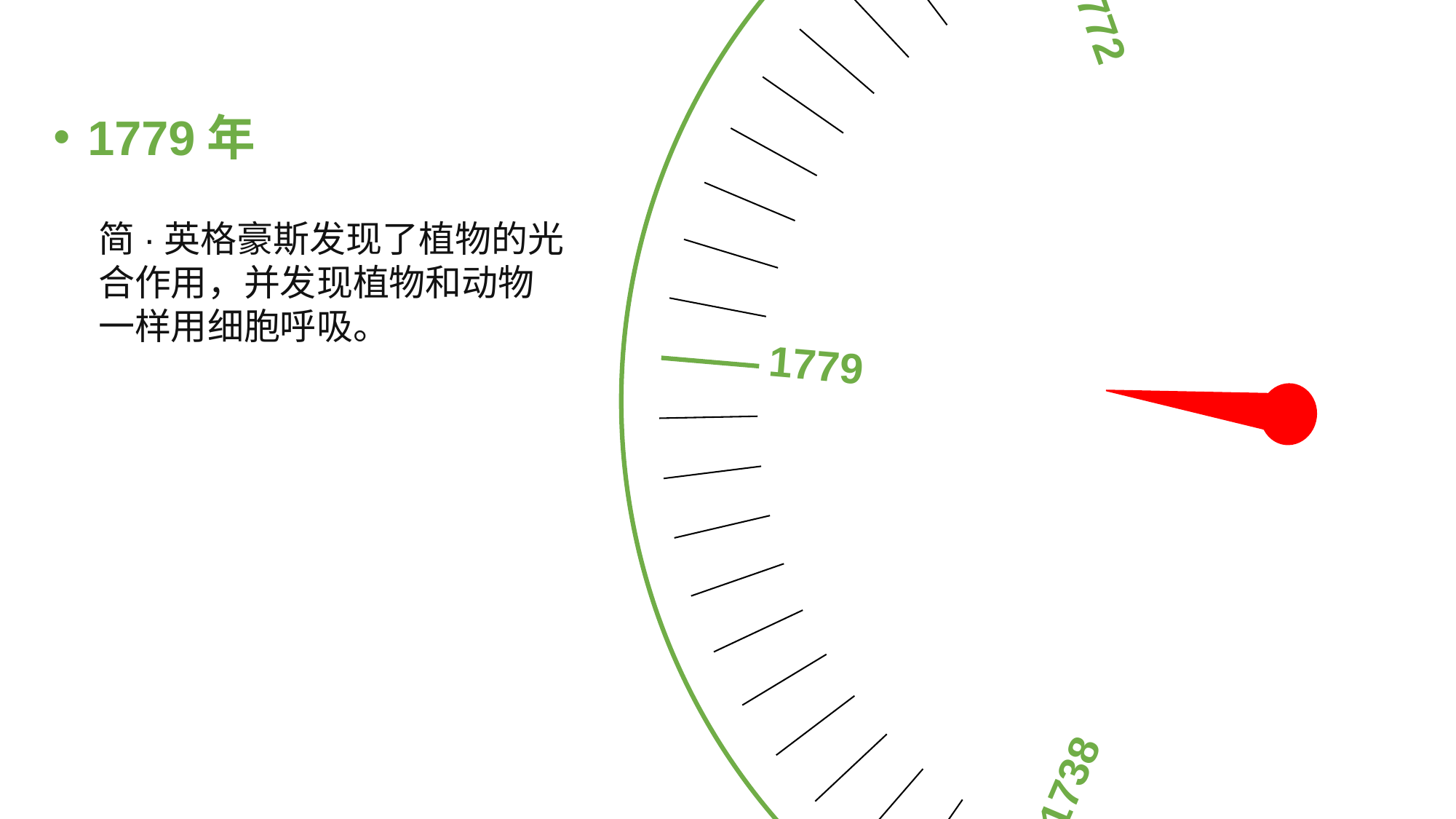

1738
1779
1742
1772
1752
1779年
简·英格豪斯发现了植物的光合作用，并发现植物和动物一样用细胞呼吸。